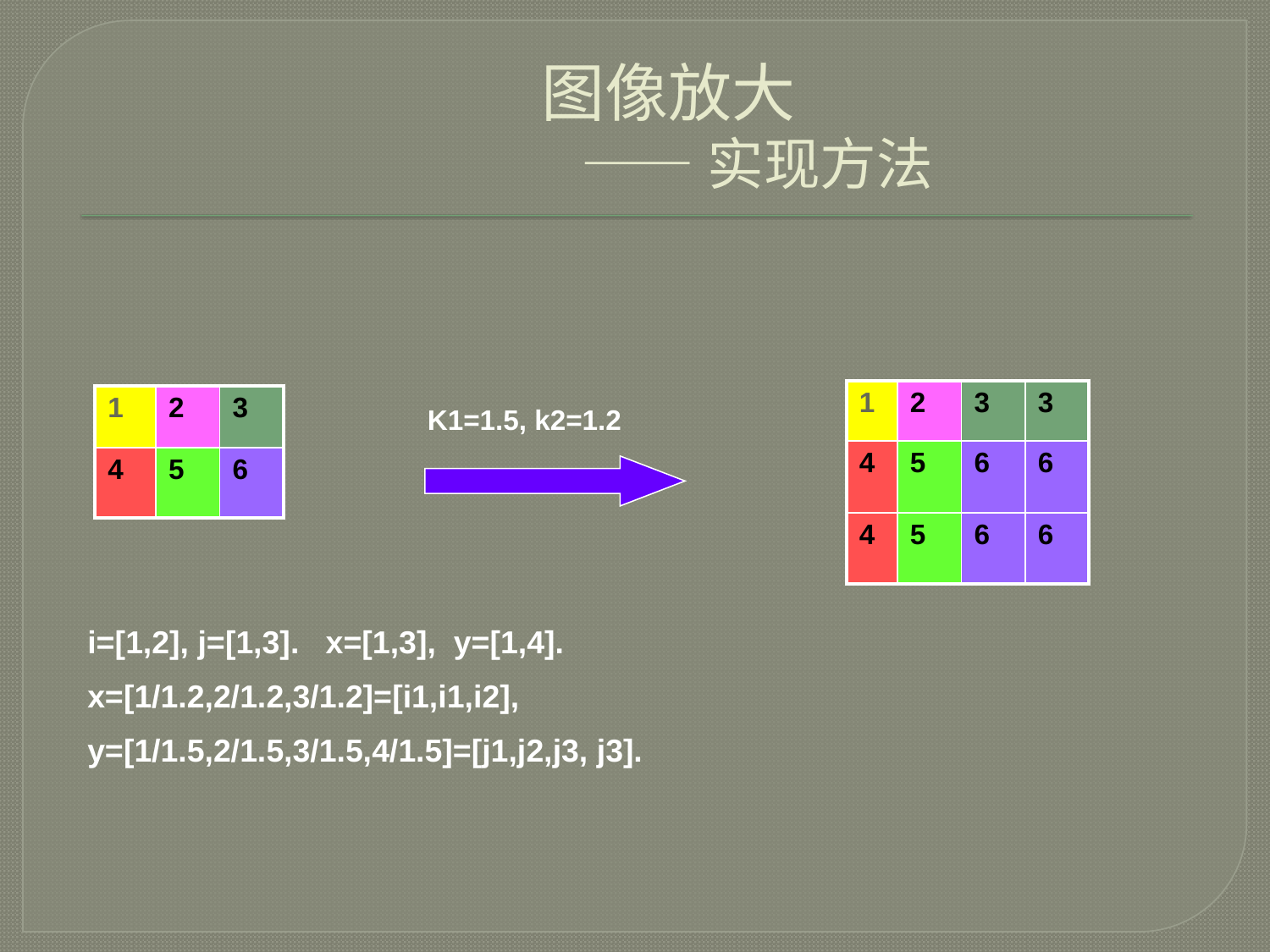

# 图像放大 —— 实现方法

| 1 | 2 | 3 | 3 |
| --- | --- | --- | --- |
| 4 | 5 | 6 | 6 |
| 4 | 5 | 6 | 6 |
| 1 | 2 | 3 |
| --- | --- | --- |
| 4 | 5 | 6 |
K1=1.5, k2=1.2

i=[1,2], j=[1,3].   x=[1,3],  y=[1,4].
x=[1/1.2,2/1.2,3/1.2]=[i1,i1,i2],
y=[1/1.5,2/1.5,3/1.5,4/1.5]=[j1,j2,j3, j3].